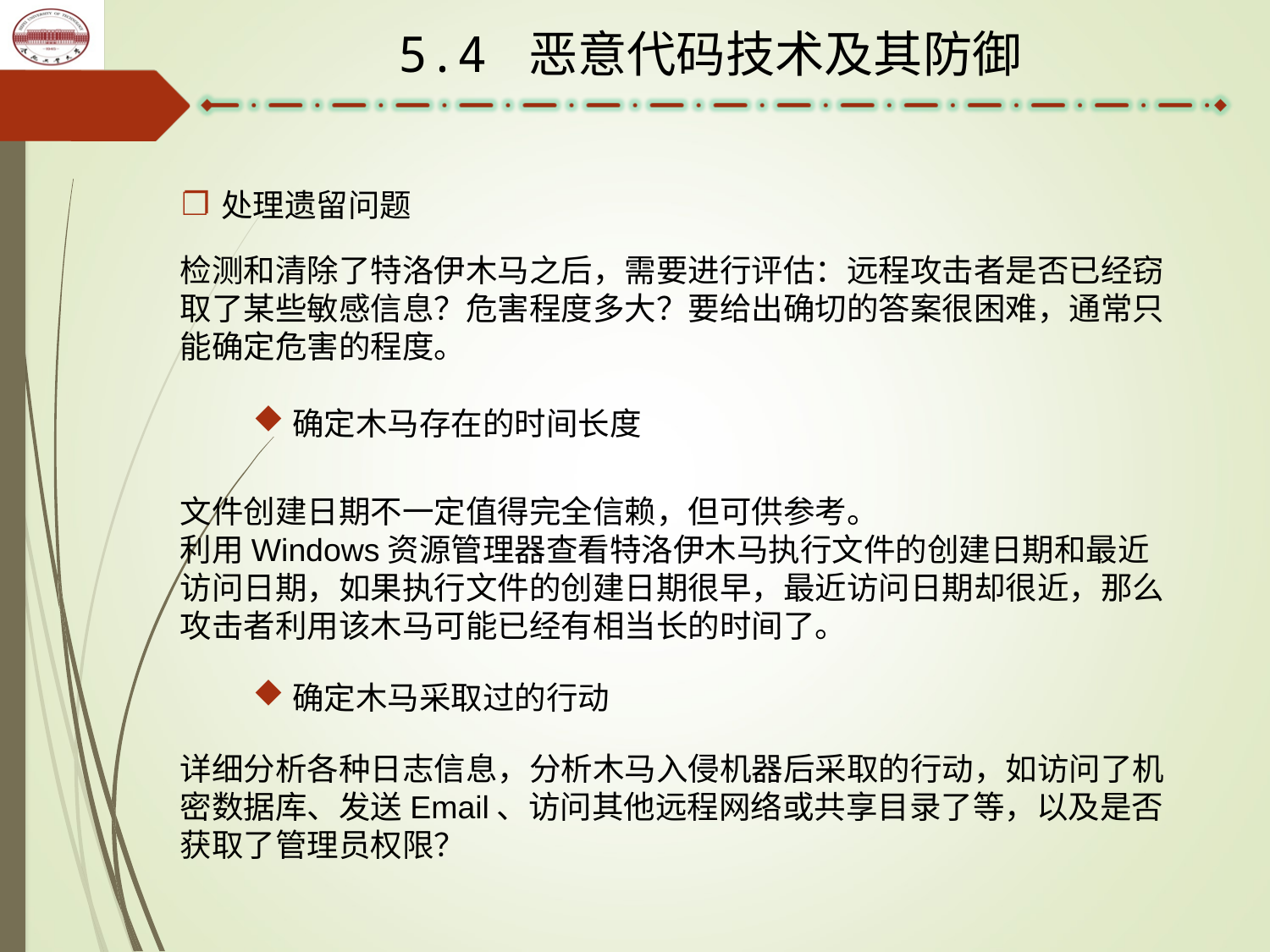

5.4 恶意代码技术及其防御
处理遗留问题
检测和清除了特洛伊木马之后，需要进行评估：远程攻击者是否已经窃取了某些敏感信息？危害程度多大？要给出确切的答案很困难，通常只能确定危害的程度。
确定木马存在的时间长度
文件创建日期不一定值得完全信赖，但可供参考。
利用Windows资源管理器查看特洛伊木马执行文件的创建日期和最近访问日期，如果执行文件的创建日期很早，最近访问日期却很近，那么攻击者利用该木马可能已经有相当长的时间了。
确定木马采取过的行动
详细分析各种日志信息，分析木马入侵机器后采取的行动，如访问了机密数据库、发送Email、访问其他远程网络或共享目录了等，以及是否获取了管理员权限？